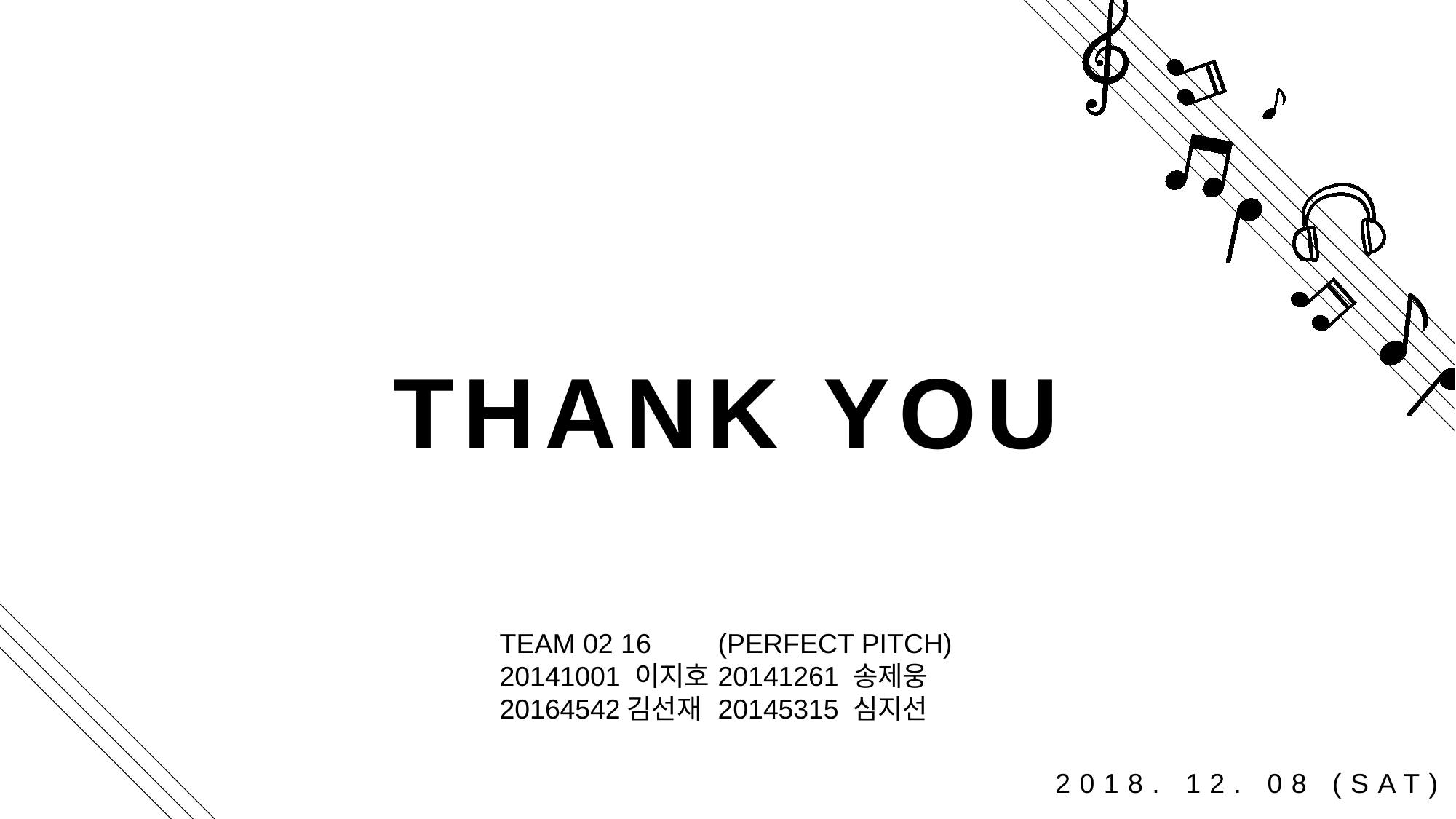

THANK YOU

Team 02 16	(Perfect pitch)
20141001 이지호	20141261 송제웅
20164542김선재	20145315 심지선
2018. 12. 08 (SAT)